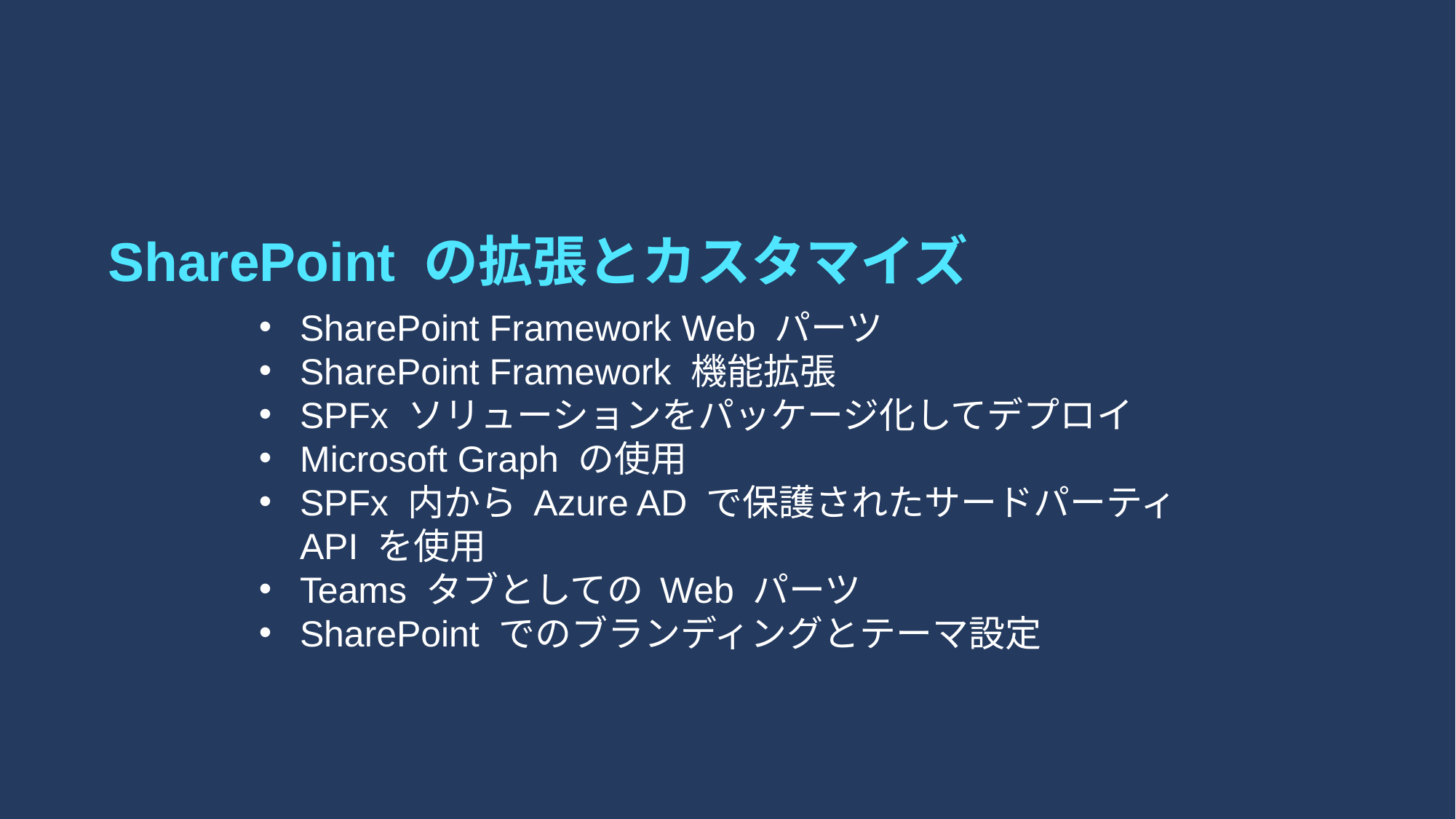

# SharePoint の拡張とカスタマイズ
SharePoint Framework Web パーツ
SharePoint Framework 機能拡張
SPFx ソリューションをパッケージ化してデプロイ
Microsoft Graph の使用
SPFx 内から Azure AD で保護されたサードパーティ API を使用
Teams タブとしての Web パーツ
SharePoint でのブランディングとテーマ設定